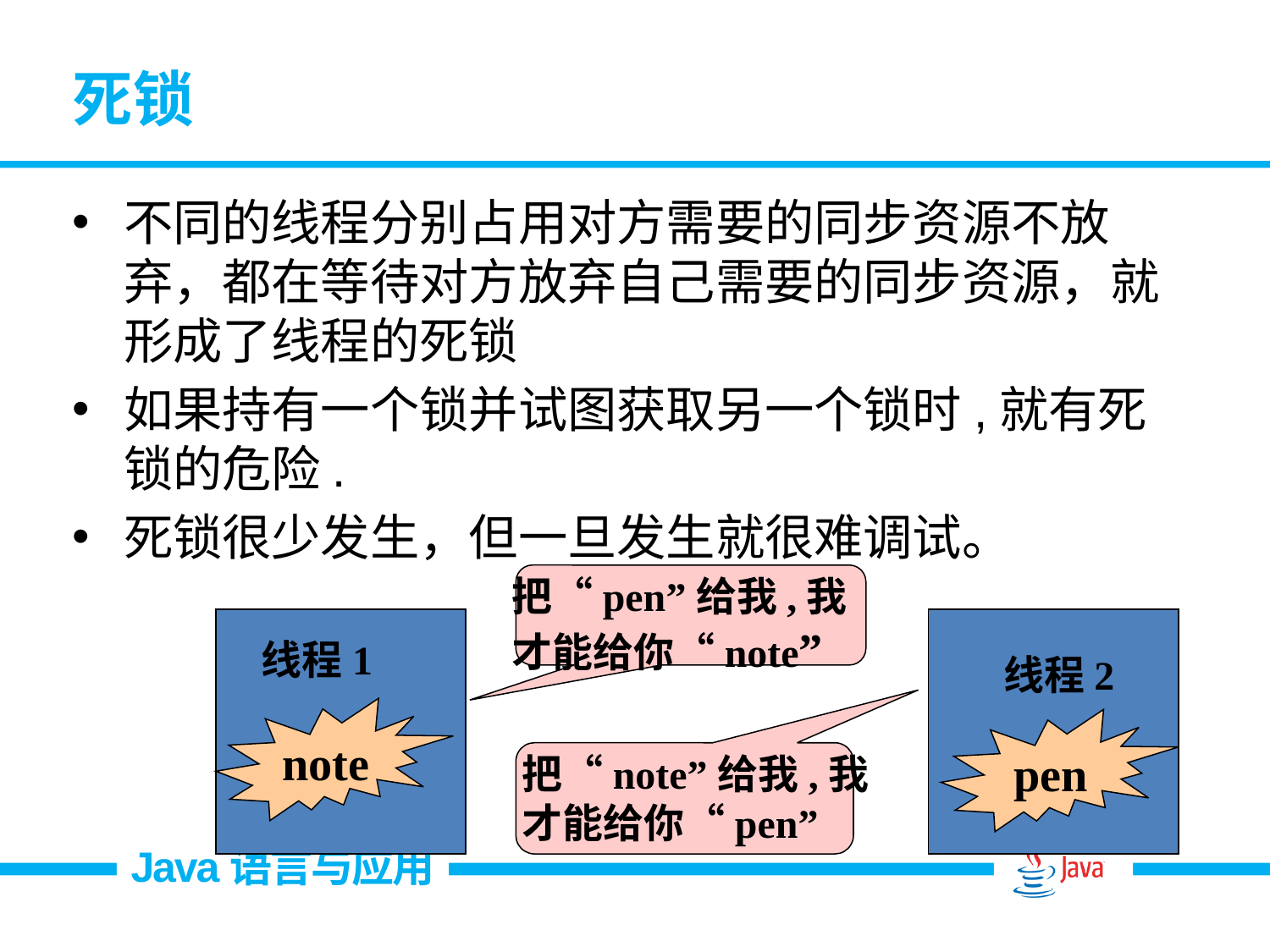

# 死锁
不同的线程分别占用对方需要的同步资源不放弃，都在等待对方放弃自己需要的同步资源，就形成了线程的死锁
如果持有一个锁并试图获取另一个锁时,就有死锁的危险.
死锁很少发生，但一旦发生就很难调试。

把“pen”给我,我
才能给你“note”

线程1
note

线程2
pen

把“note”给我,我
才能给你“pen”